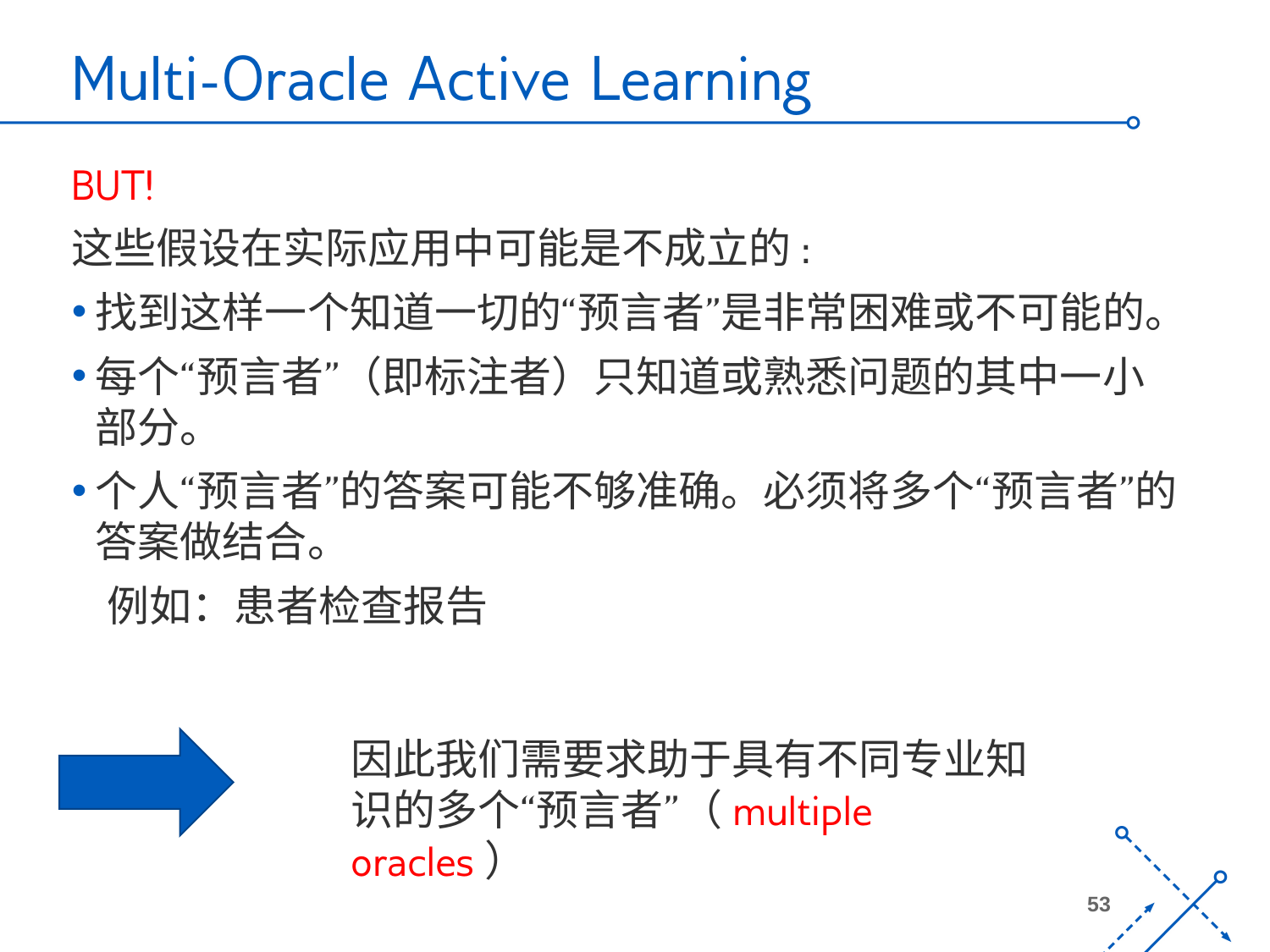

# Multi-Oracle Active Learning
BUT!
这些假设在实际应用中可能是不成立的:
找到这样一个知道一切的“预言者”是非常困难或不可能的。
每个“预言者”（即标注者）只知道或熟悉问题的其中一小部分。
个人“预言者”的答案可能不够准确。必须将多个“预言者”的 答案做结合。
  例如：患者检查报告

因此我们需要求助于具有不同专业知识的多个“预言者”（multiple oracles）